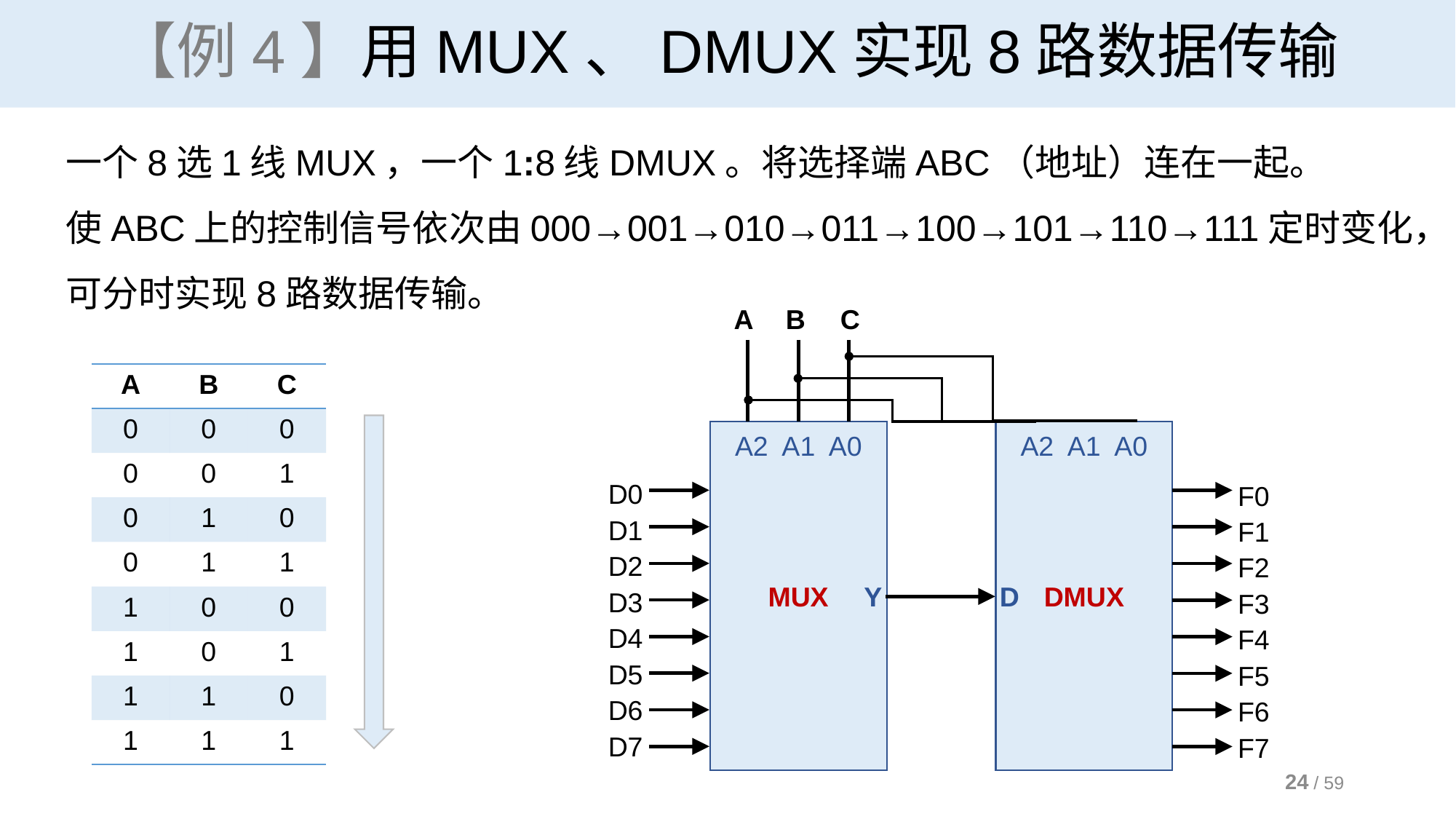

# 【例4】用MUX、DMUX实现8路数据传输
一个8选1线MUX，一个1:8线DMUX。将选择端ABC（地址）连在一起。
使ABC上的控制信号依次由000→001→010→011→100→101→110→111定时变化，可分时实现8路数据传输。
A     B     C
MUX
DMUX
A2  A1  A0
A2  A1  A0
D0
D1
D2
D3
D4
D5
D6
D7
F0
F1
F2
F3
F4
F5
F6
F7
Y
D
| A | B | C |
| --- | --- | --- |
| 0 | 0 | 0 |
| 0 | 0 | 1 |
| 0 | 1 | 0 |
| 0 | 1 | 1 |
| 1 | 0 | 0 |
| 1 | 0 | 1 |
| 1 | 1 | 0 |
| 1 | 1 | 1 |

24 / 59